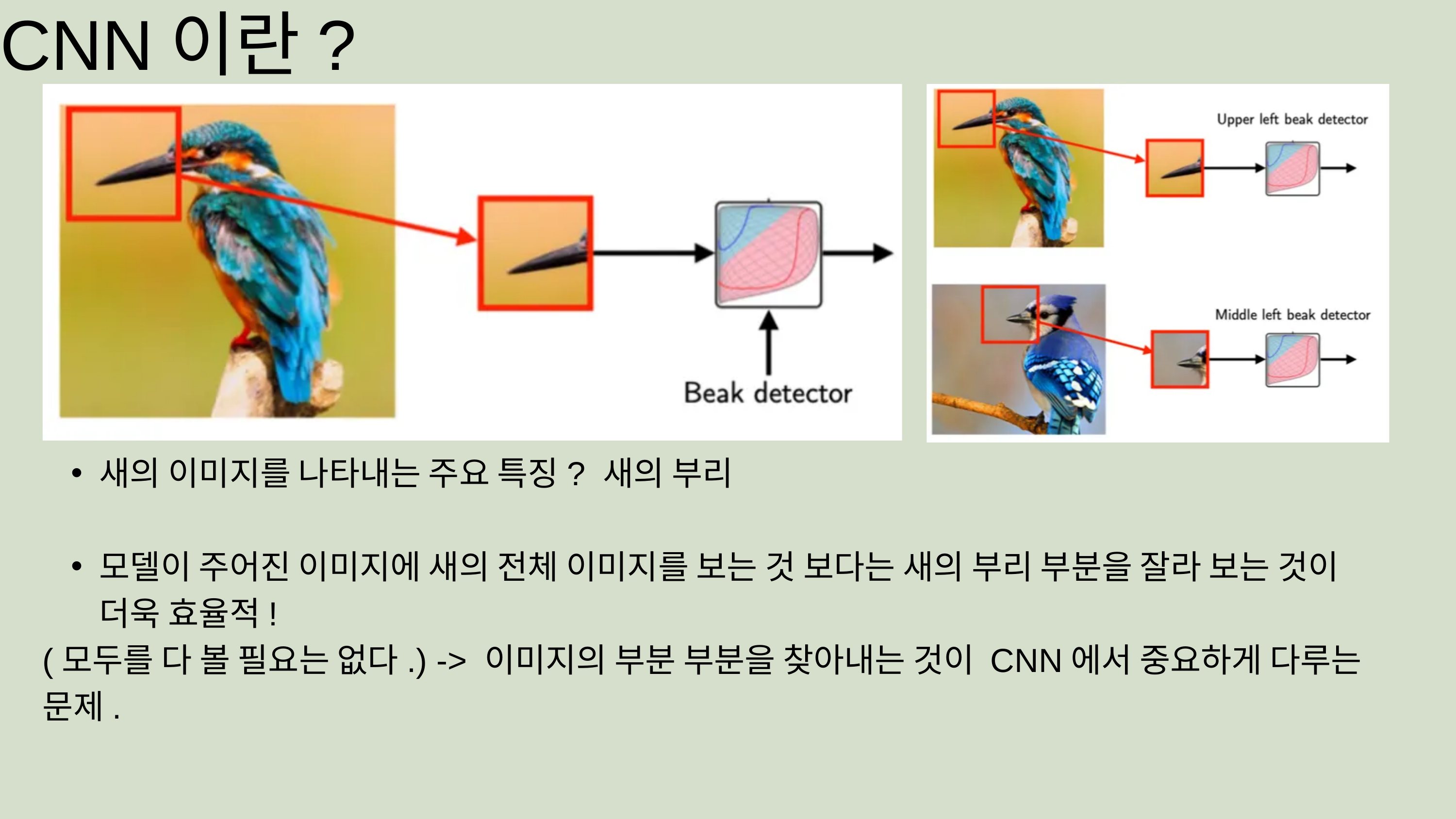

CNN이란?

새의 이미지를 나타내는 주요 특징? 새의 부리

모델이 주어진 이미지에 새의 전체 이미지를 보는 것 보다는 새의 부리 부분을 잘라 보는 것이 더욱 효율적!
(모두를 다 볼 필요는 없다.) -> 이미지의 부분 부분을 찾아내는 것이 CNN에서 중요하게 다루는 문제.